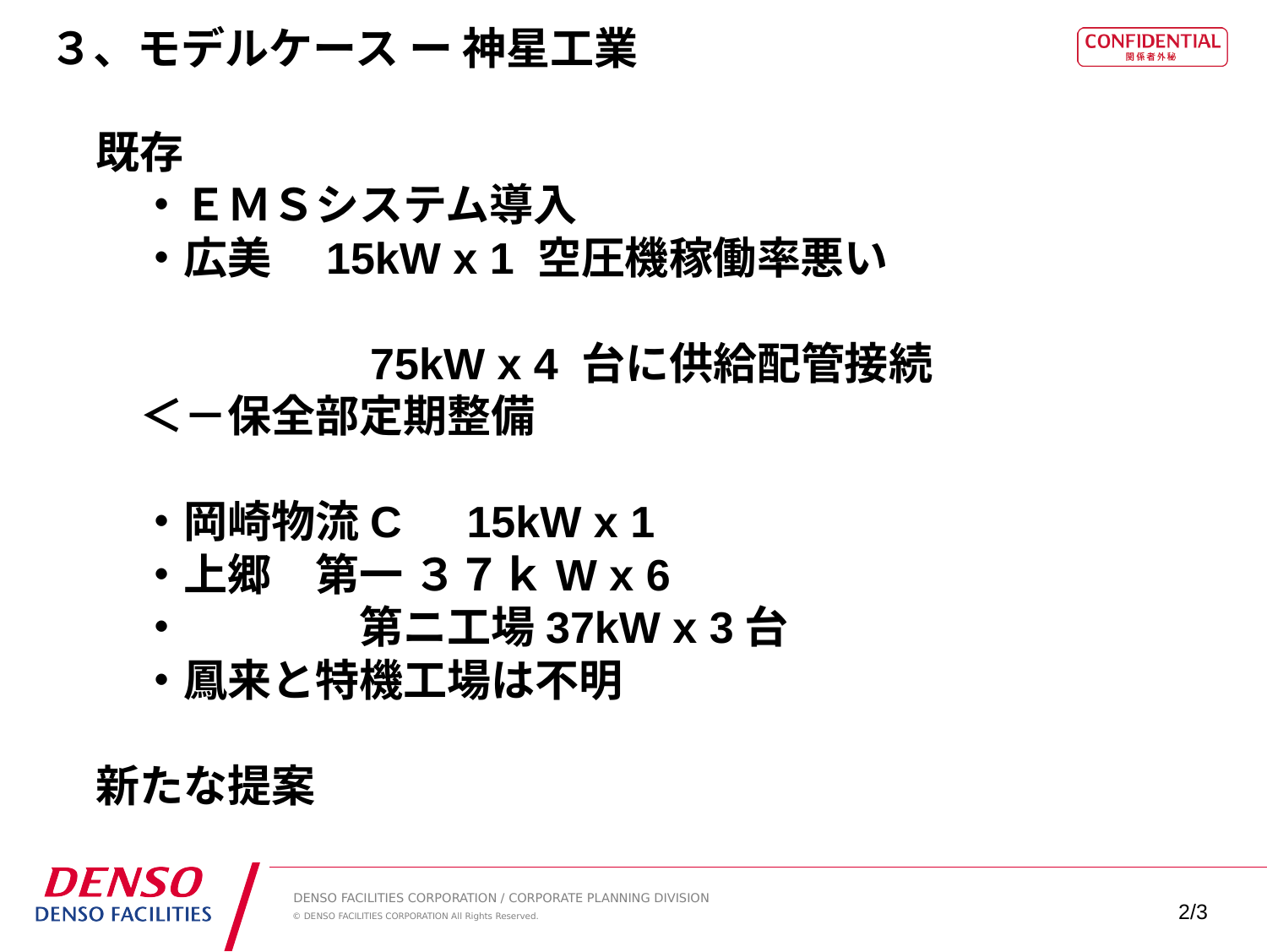

# ３、モデルケース ー 神星工業
既存
　・ＥＭＳシステム導入
　・広美　15kW x 1 空圧機稼働率悪い
　　　　　　75kW x 4 台に供給配管接続　＜－保全部定期整備

　・岡崎物流C　15kW x 1
　・上郷　第一 ３７ｋW x 6
　・　　　　第ニ工場37kW x 3台
　・鳳来と特機工場は不明

新たな提案
2/3